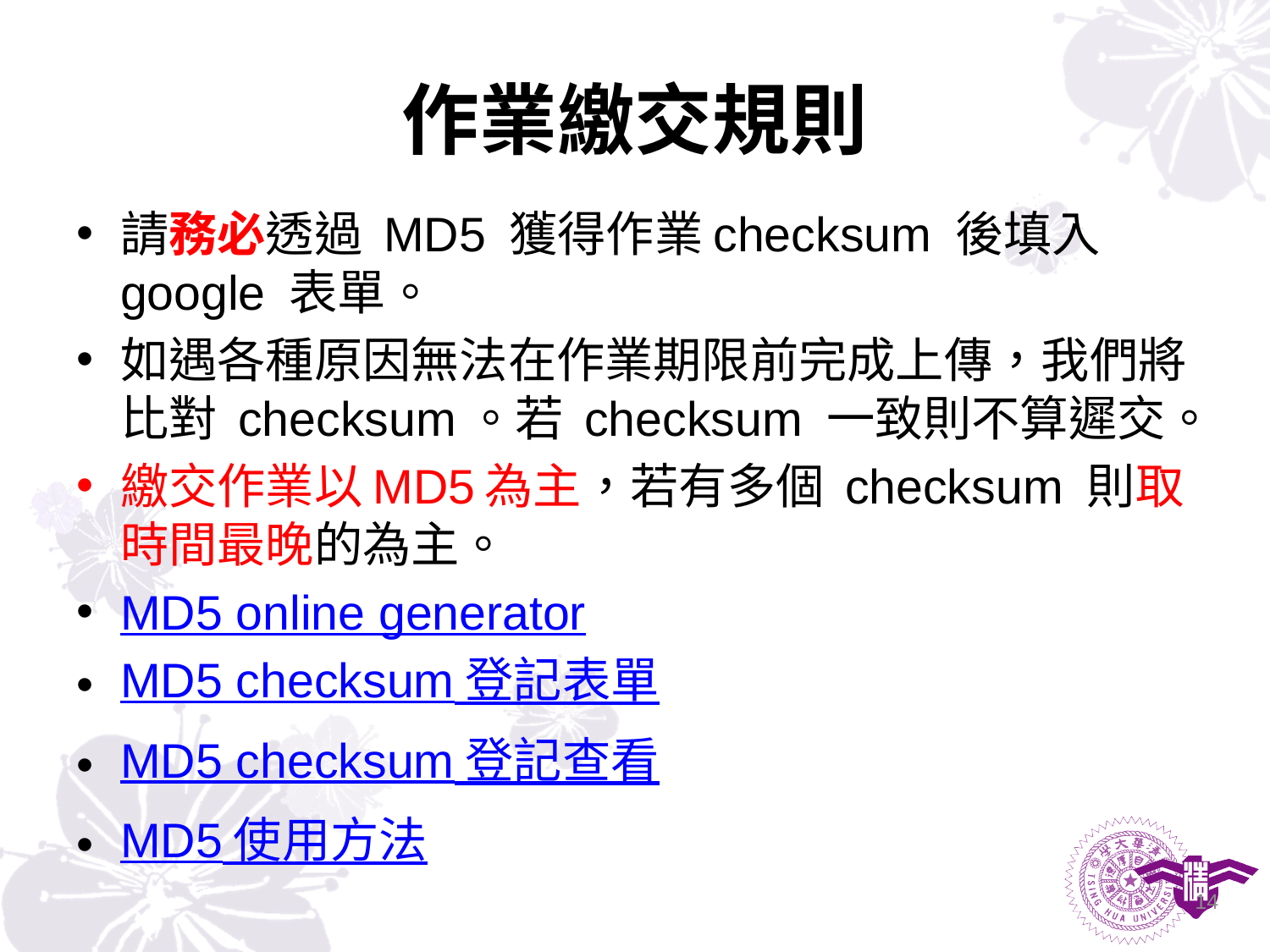

# 作業繳交規則
請務必透過 MD5 獲得作業checksum 後填入 google 表單。
如遇各種原因無法在作業期限前完成上傳，我們將比對 checksum。若 checksum 一致則不算遲交。
繳交作業以MD5為主，若有多個 checksum 則取時間最晚的為主。
MD5 online generator
MD5 checksum 登記表單
MD5 checksum 登記查看
MD5 使用方法
14